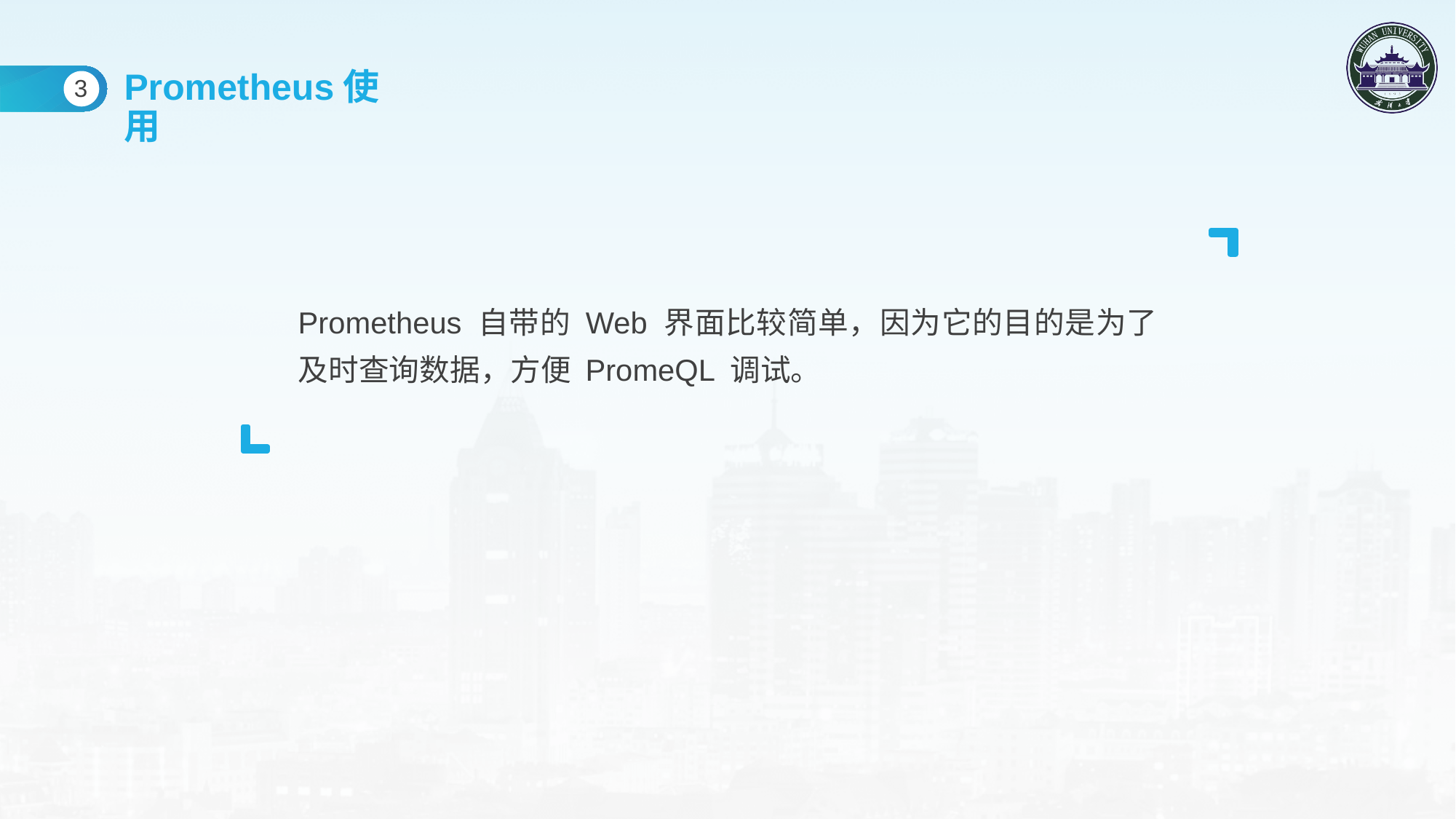

Prometheus使用
3

Prometheus 自带的 Web 界面比较简单，因为它的目的是为了及时查询数据，方便 PromeQL 调试。